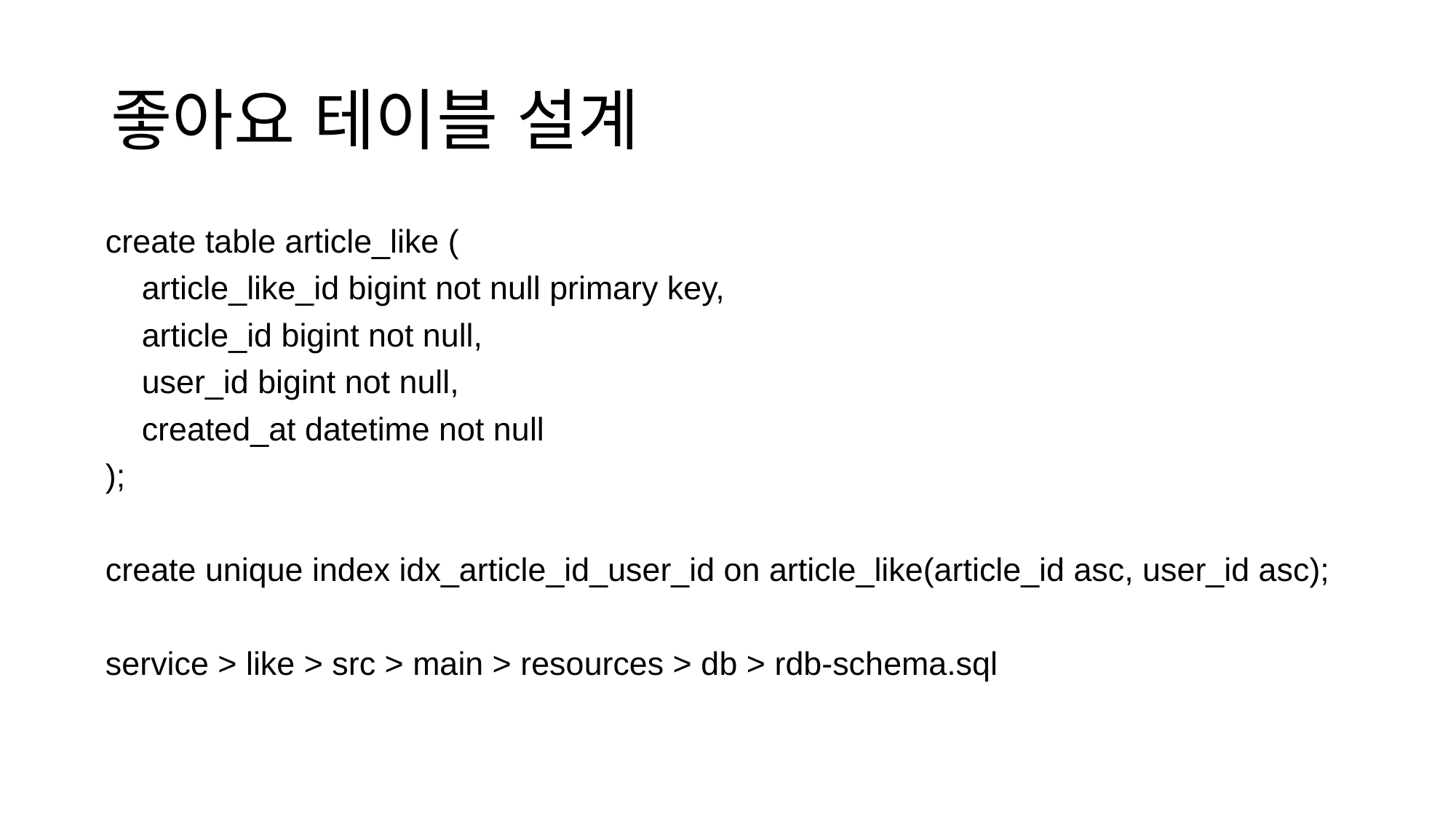

# 좋아요 테이블 설계
create table article_like (
    article_like_id bigint not null primary key,
    article_id bigint not null,
    user_id bigint not null,
    created_at datetime not null
);
create unique index idx_article_id_user_id on article_like(article_id asc, user_id asc);
service > like > src > main > resources > db > rdb-schema.sql